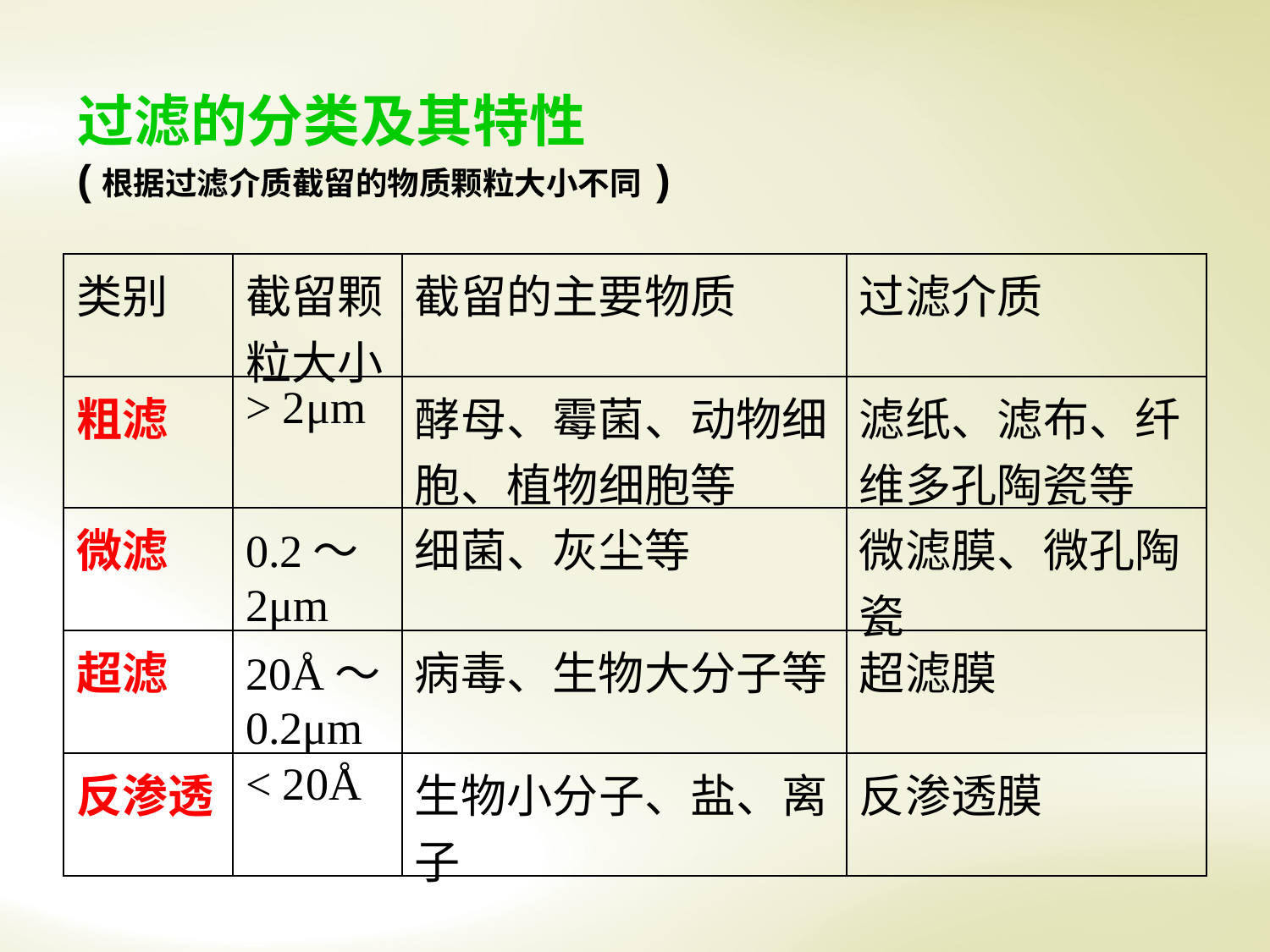

过滤的分类及其特性
(根据过滤介质截留的物质颗粒大小不同 )
| 类别 | 截留颗粒大小 | 截留的主要物质 | 过滤介质 |
| --- | --- | --- | --- |
| 粗滤 | > 2μm | 酵母、霉菌、动物细胞、植物细胞等 | 滤纸、滤布、纤维多孔陶瓷等 |
| 微滤 | 0.2～2μm | 细菌、灰尘等 | 微滤膜、微孔陶瓷 |
| 超滤 | 20Å～0.2μm | 病毒、生物大分子等 | 超滤膜 |
| 反渗透 | < 20Å | 生物小分子、盐、离子 | 反渗透膜 |